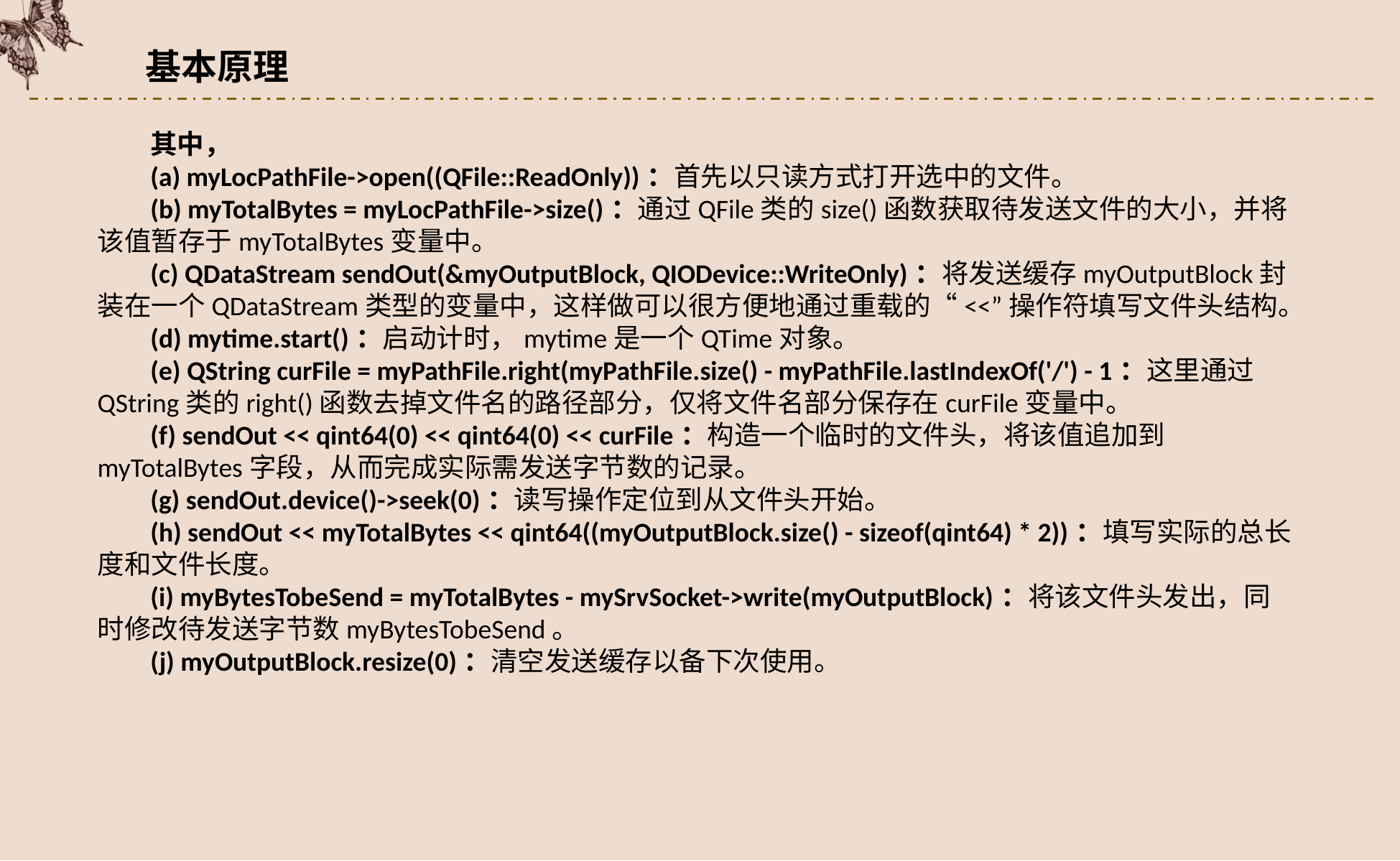

基本原理
其中，
(a) myLocPathFile->open((QFile::ReadOnly))：首先以只读方式打开选中的文件。
(b) myTotalBytes = myLocPathFile->size()：通过QFile类的size()函数获取待发送文件的大小，并将该值暂存于myTotalBytes变量中。
(c) QDataStream sendOut(&myOutputBlock, QIODevice::WriteOnly)：将发送缓存myOutputBlock封装在一个QDataStream类型的变量中，这样做可以很方便地通过重载的“<<”操作符填写文件头结构。
(d) mytime.start()：启动计时，mytime是一个QTime对象。
(e) QString curFile = myPathFile.right(myPathFile.size() - myPathFile.lastIndexOf('/') - 1：这里通过QString类的right()函数去掉文件名的路径部分，仅将文件名部分保存在curFile变量中。
(f) sendOut << qint64(0) << qint64(0) << curFile：构造一个临时的文件头，将该值追加到myTotalBytes字段，从而完成实际需发送字节数的记录。
(g) sendOut.device()->seek(0)：读写操作定位到从文件头开始。
(h) sendOut << myTotalBytes << qint64((myOutputBlock.size() - sizeof(qint64) * 2))：填写实际的总长度和文件长度。
(i) myBytesTobeSend = myTotalBytes - mySrvSocket->write(myOutputBlock)：将该文件头发出，同时修改待发送字节数myBytesTobeSend。
(j) myOutputBlock.resize(0)：清空发送缓存以备下次使用。